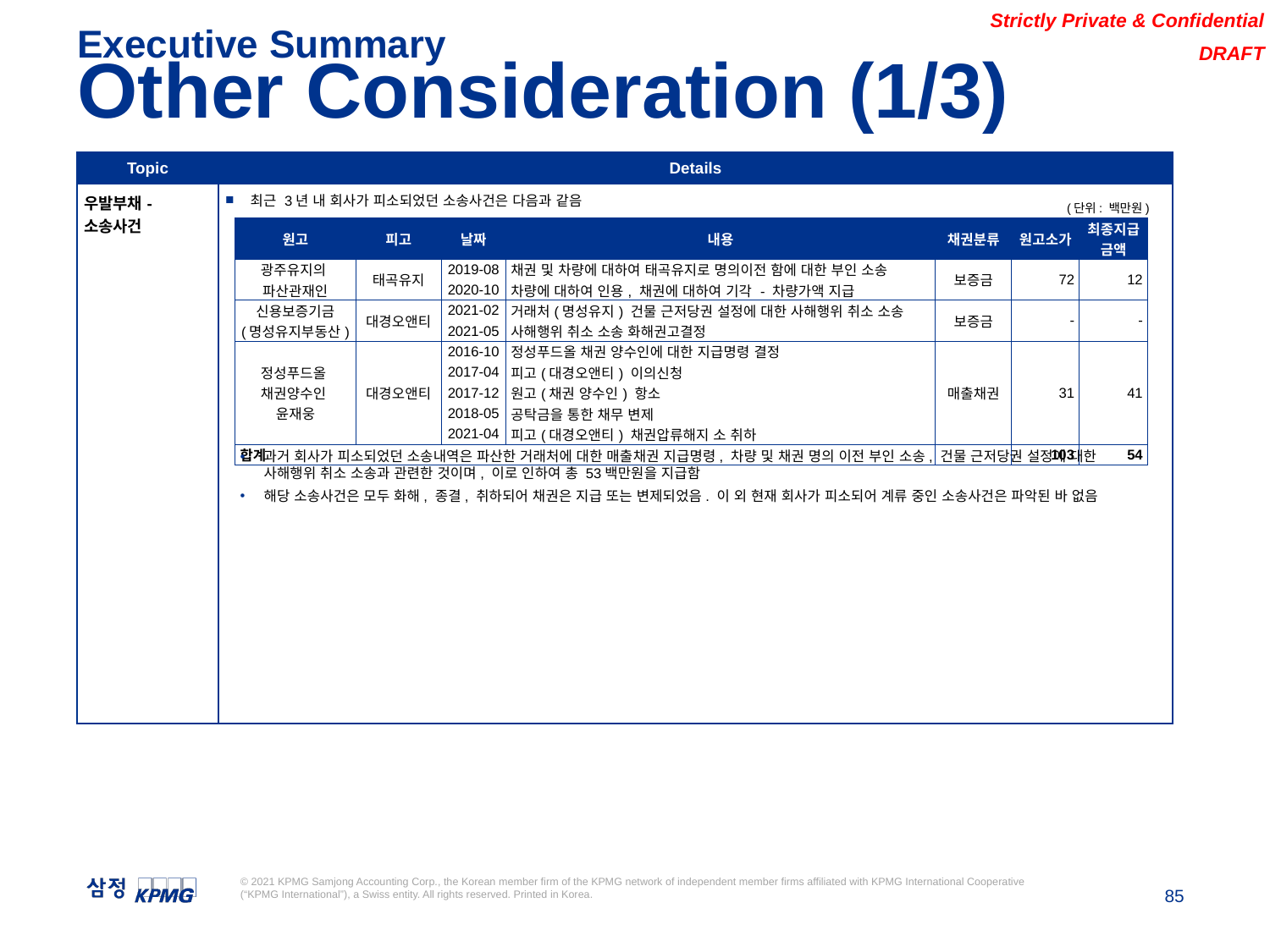

Executive Summary
Other Consideration (1/3)
| Topic | Details |
| --- | --- |
| 우발부채-소송사건 | 최근 3년 내 회사가 피소되었던 소송사건은 다음과 같음 |
(단위: 백만원)
| 원고 | 피고 | 날짜 | 내용 | 채권분류 | 원고소가 | 최종지급금액 |
| --- | --- | --- | --- | --- | --- | --- |
| 광주유지의 파산관재인 | 태곡유지 | 2019-08 | 채권 및 차량에 대하여 태곡유지로 명의이전 함에 대한 부인 소송 | 보증금 | 72 | 12 |
|  |  | 2020-10 | 차량에 대하여 인용, 채권에 대하여 기각 - 차량가액 지급 |  |  |  |
| 신용보증기금 (명성유지부동산) | 대경오앤티 | 2021-02 | 거래처(명성유지) 건물 근저당권 설정에 대한 사해행위 취소 소송 | 보증금 | - | - |
|  |  | 2021-05 | 사해행위 취소 소송 화해권고결정 |  |  |  |
| 정성푸드올 채권양수인 윤재웅 | 대경오앤티 | 2016-10 | 정성푸드올 채권 양수인에 대한 지급명령 결정 | 매출채권 | 31 | 41 |
|  |  | 2017-04 | 피고(대경오앤티) 이의신청 |  |  |  |
|  |  | 2017-12 | 원고(채권 양수인) 항소 |  |  |  |
|  |  | 2018-05 | 공탁금을 통한 채무 변제 |  |  |  |
|  |  | 2021-04 | 피고(대경오앤티) 채권압류해지 소 취하 |  |  |  |
| 합계 |  |  |  |  | 103 | 54 |
과거 회사가 피소되었던 소송내역은 파산한 거래처에 대한 매출채권 지급명령, 차량 및 채권 명의 이전 부인 소송, 건물 근저당권 설정에 대한 사해행위 취소 소송과 관련한 것이며, 이로 인하여 총 53백만원을 지급함
해당 소송사건은 모두 화해, 종결, 취하되어 채권은 지급 또는 변제되었음. 이 외 현재 회사가 피소되어 계류 중인 소송사건은 파악된 바 없음